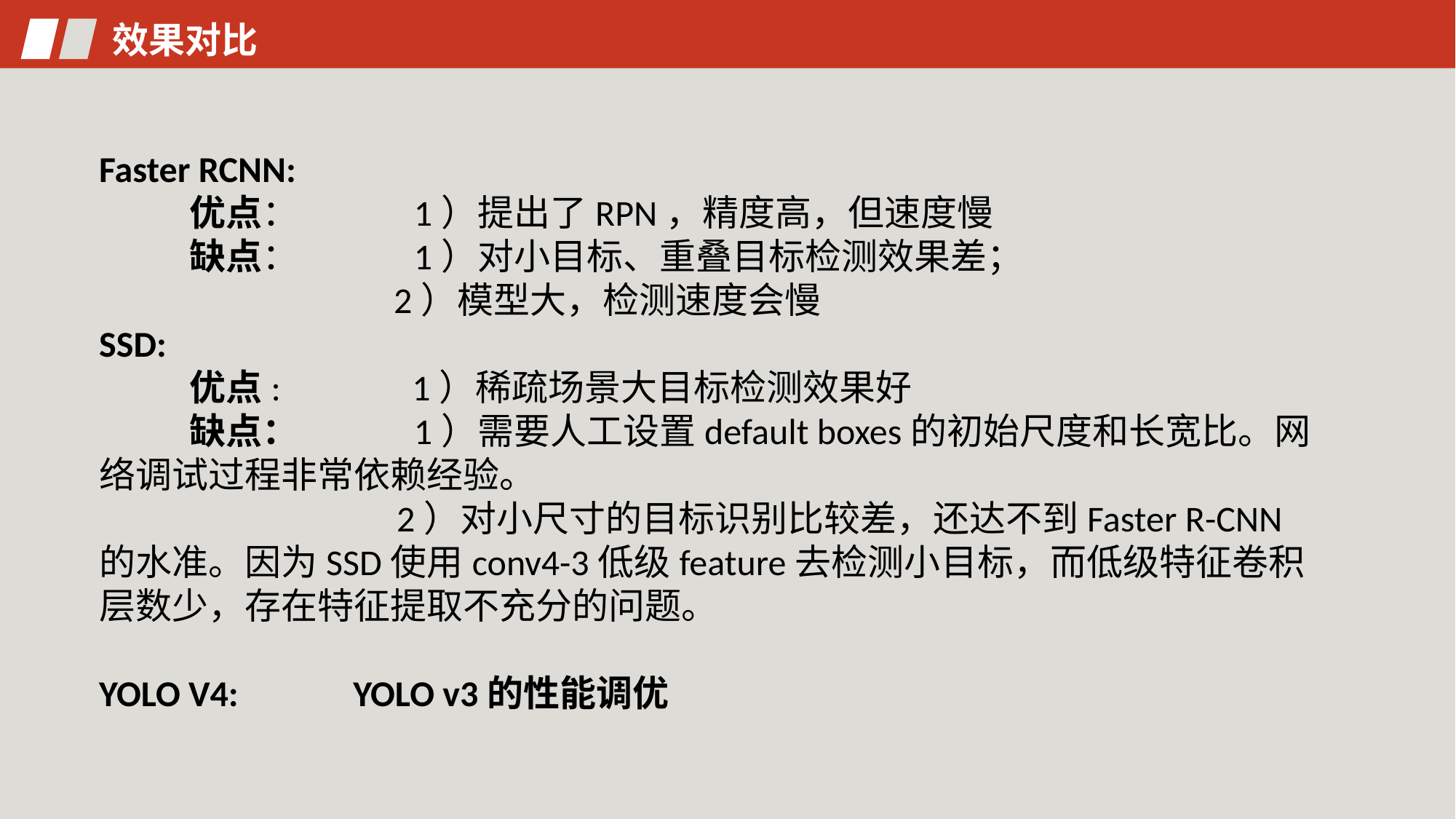

效果对比

Faster RCNN:
          优点：             1）提出了RPN，精度高，但速度慢
          缺点：             1）对小目标、重叠目标检测效果差；
                                    2）模型大，检测速度会慢
SSD:
          优点:                1）稀疏场景大目标检测效果好
          缺点：             1）需要人工设置default boxes的初始尺度和长宽比。网络调试过程非常依赖经验。
	                       2）对小尺寸的目标识别比较差，还达不到Faster R-CNN的水准。因为SSD使用conv4-3低级feature去检测小目标，而低级特征卷积层数少，存在特征提取不充分的问题。

YOLO V4:              YOLO v3的性能调优